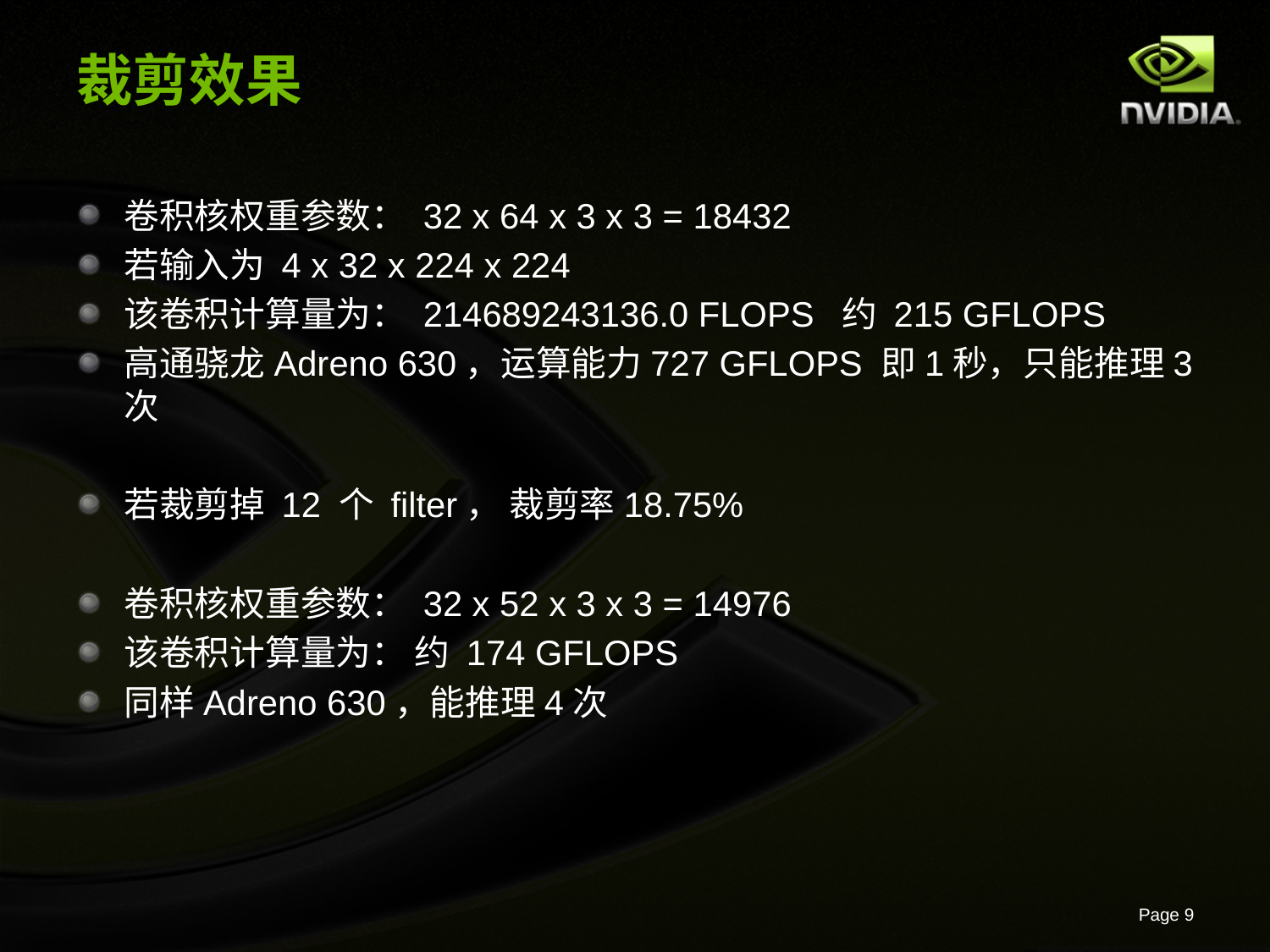

# 裁剪效果

卷积核权重参数： 32 x 64 x 3 x 3 = 18432
若输入为 4 x 32 x 224 x 224
该卷积计算量为： 214689243136.0 FLOPS  约 215 GFLOPS
高通骁龙Adreno 630，运算能力727 GFLOPS 即1秒，只能推理3次

若裁剪掉 12 个 filter， 裁剪率18.75%

卷积核权重参数： 32 x 52 x 3 x 3 = 14976
该卷积计算量为： 约 174 GFLOPS
同样Adreno 630，能推理4次

Page 9